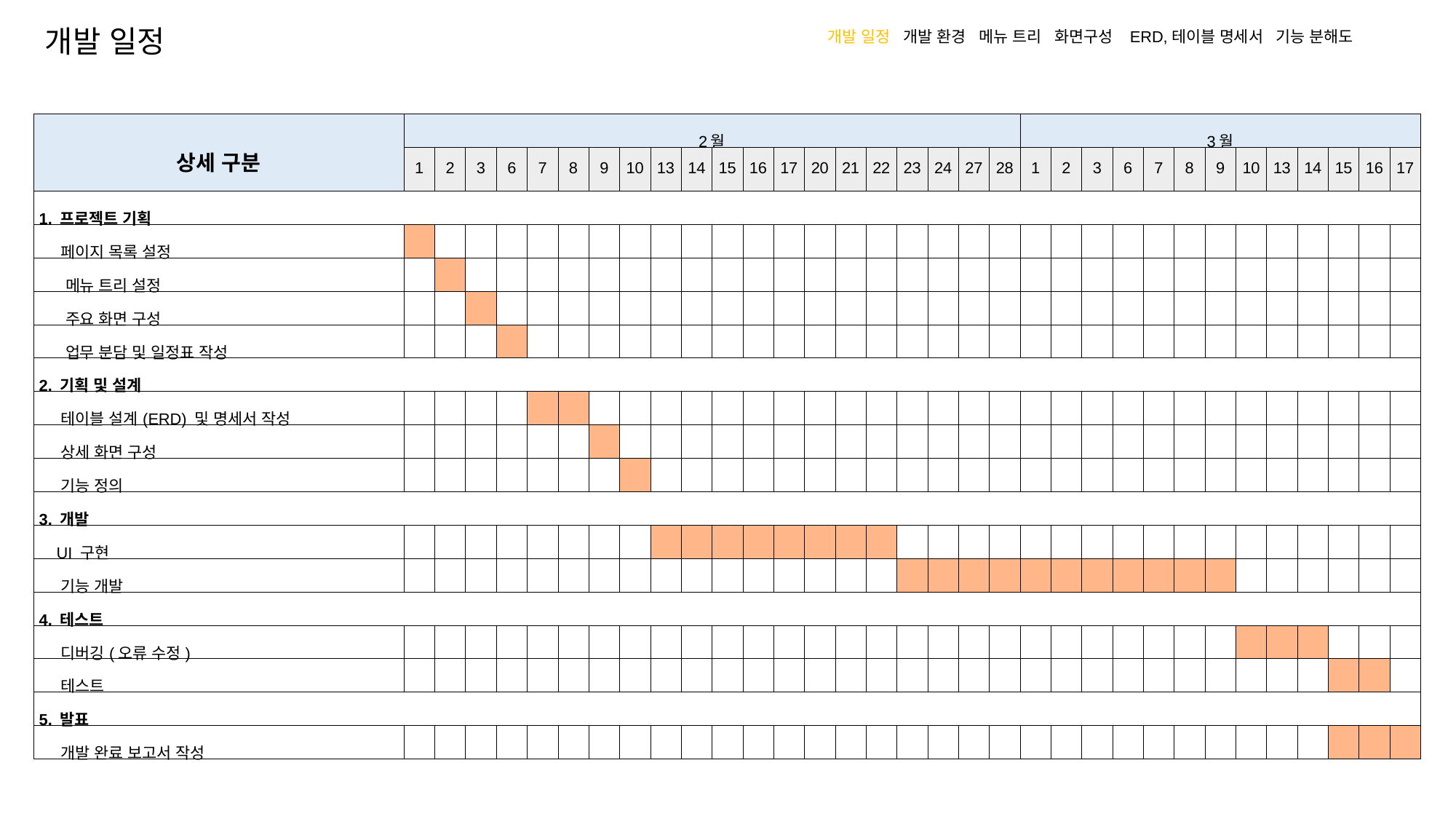

# 개발 일정
개발 일정   개발 환경   메뉴 트리   화면구성   ERD,테이블 명세서   기능 분해도
| 상세 구분 | 2월 |  |  |  |  |  |  |  |  |  |  |  |  |  |  |  |  |  |  |  | 3월 |  |  |  |  |  |  |  |  |  |  |  |  |
| --- | --- | --- | --- | --- | --- | --- | --- | --- | --- | --- | --- | --- | --- | --- | --- | --- | --- | --- | --- | --- | --- | --- | --- | --- | --- | --- | --- | --- | --- | --- | --- | --- | --- |
|  | 1 | 2 | 3 | 6 | 7 | 8 | 9 | 10 | 13 | 14 | 15 | 16 | 17 | 20 | 21 | 22 | 23 | 24 | 27 | 28 | 1 | 2 | 3 | 6 | 7 | 8 | 9 | 10 | 13 | 14 | 15 | 16 | 17 |
| 1. 프로젝트 기획 |  |  |  |  |  |  |  |  |  |  |  |  |  |  |  |  |  |  |  |  |  |  |  |  |  |  |  |  |  |  |  |  |  |
| 페이지 목록 설정 |  |  |  |  |  |  |  |  |  |  |  |  |  |  |  |  |  |  |  |  |  |  |  |  |  |  |  |  |  |  |  |  |  |
| 메뉴 트리 설정 |  |  |  |  |  |  |  |  |  |  |  |  |  |  |  |  |  |  |  |  |  |  |  |  |  |  |  |  |  |  |  |  |  |
| 주요 화면 구성 |  |  |  |  |  |  |  |  |  |  |  |  |  |  |  |  |  |  |  |  |  |  |  |  |  |  |  |  |  |  |  |  |  |
| 업무 분담 및 일정표 작성 |  |  |  |  |  |  |  |  |  |  |  |  |  |  |  |  |  |  |  |  |  |  |  |  |  |  |  |  |  |  |  |  |  |
| 2. 기획 및 설계 |  |  |  |  |  |  |  |  |  |  |  |  |  |  |  |  |  |  |  |  |  |  |  |  |  |  |  |  |  |  |  |  |  |
| 테이블 설계(ERD) 및 명세서 작성 |  |  |  |  |  |  |  |  |  |  |  |  |  |  |  |  |  |  |  |  |  |  |  |  |  |  |  |  |  |  |  |  |  |
| 상세 화면 구성 |  |  |  |  |  |  |  |  |  |  |  |  |  |  |  |  |  |  |  |  |  |  |  |  |  |  |  |  |  |  |  |  |  |
| 기능 정의 |  |  |  |  |  |  |  |  |  |  |  |  |  |  |  |  |  |  |  |  |  |  |  |  |  |  |  |  |  |  |  |  |  |
| 3. 개발 |  |  |  |  |  |  |  |  |  |  |  |  |  |  |  |  |  |  |  |  |  |  |  |  |  |  |  |  |  |  |  |  |  |
| UI 구현 |  |  |  |  |  |  |  |  |  |  |  |  |  |  |  |  |  |  |  |  |  |  |  |  |  |  |  |  |  |  |  |  |  |
| 기능 개발 |  |  |  |  |  |  |  |  |  |  |  |  |  |  |  |  |  |  |  |  |  |  |  |  |  |  |  |  |  |  |  |  |  |
| 4. 테스트 |  |  |  |  |  |  |  |  |  |  |  |  |  |  |  |  |  |  |  |  |  |  |  |  |  |  |  |  |  |  |  |  |  |
| 디버깅(오류 수정) |  |  |  |  |  |  |  |  |  |  |  |  |  |  |  |  |  |  |  |  |  |  |  |  |  |  |  |  |  |  |  |  |  |
| 테스트 |  |  |  |  |  |  |  |  |  |  |  |  |  |  |  |  |  |  |  |  |  |  |  |  |  |  |  |  |  |  |  |  |  |
| 5. 발표 |  |  |  |  |  |  |  |  |  |  |  |  |  |  |  |  |  |  |  |  |  |  |  |  |  |  |  |  |  |  |  |  |  |
| 개발 완료 보고서 작성 |  |  |  |  |  |  |  |  |  |  |  |  |  |  |  |  |  |  |  |  |  |  |  |  |  |  |  |  |  |  |  |  |  |